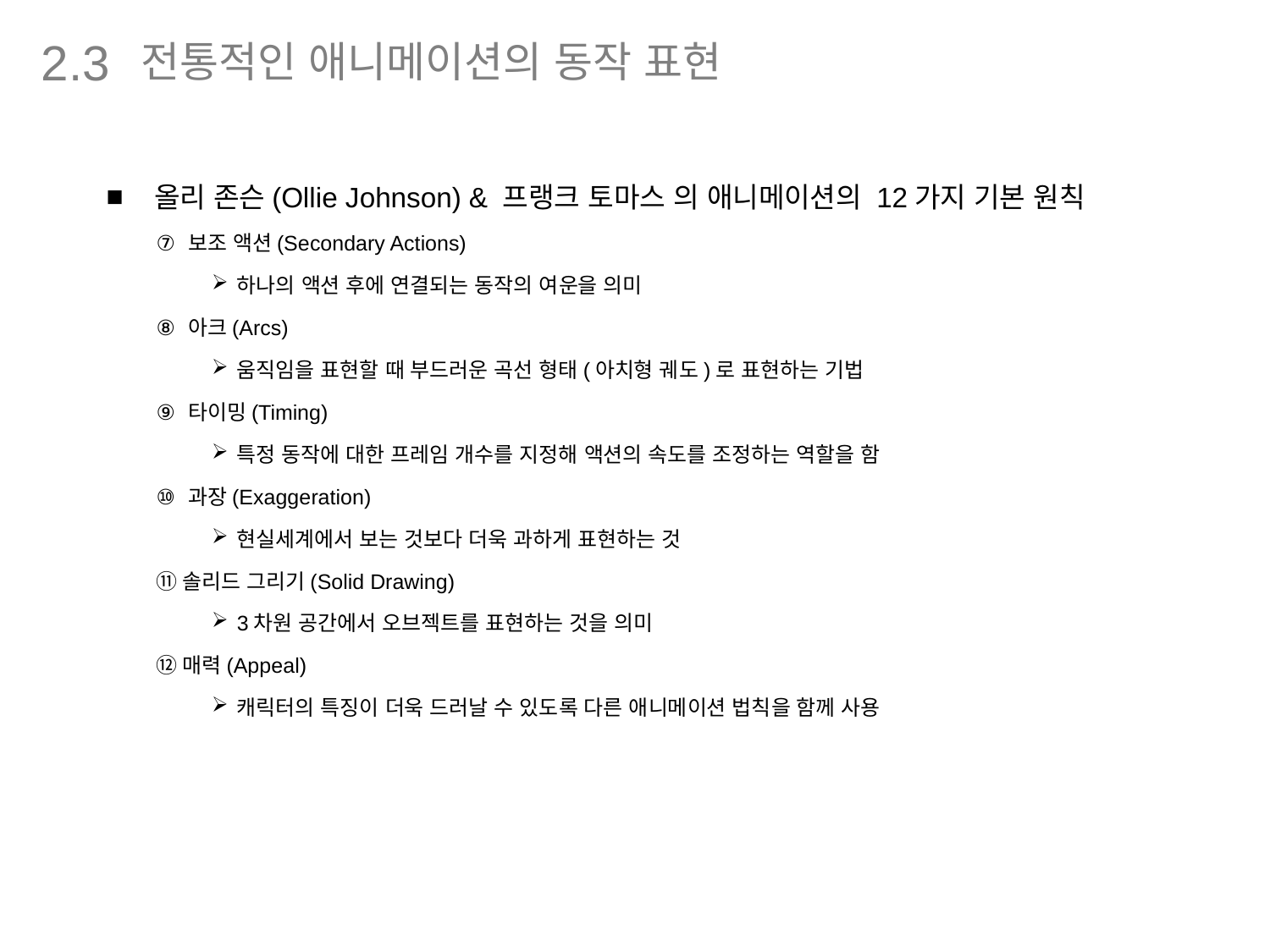

전통적인 애니메이션의 동작 표현
2.3
올리 존슨(Ollie Johnson) & 프랭크 토마스 의 애니메이션의 12가지 기본 원칙
보조 액션(Secondary Actions)
하나의 액션 후에 연결되는 동작의 여운을 의미
아크(Arcs)
움직임을 표현할 때 부드러운 곡선 형태(아치형 궤도)로 표현하는 기법
타이밍(Timing)
특정 동작에 대한 프레임 개수를 지정해 액션의 속도를 조정하는 역할을 함
과장(Exaggeration)
현실세계에서 보는 것보다 더욱 과하게 표현하는 것
⑪솔리드 그리기(Solid Drawing)
3차원 공간에서 오브젝트를 표현하는 것을 의미
⑫매력(Appeal)
캐릭터의 특징이 더욱 드러날 수 있도록 다른 애니메이션 법칙을 함께 사용